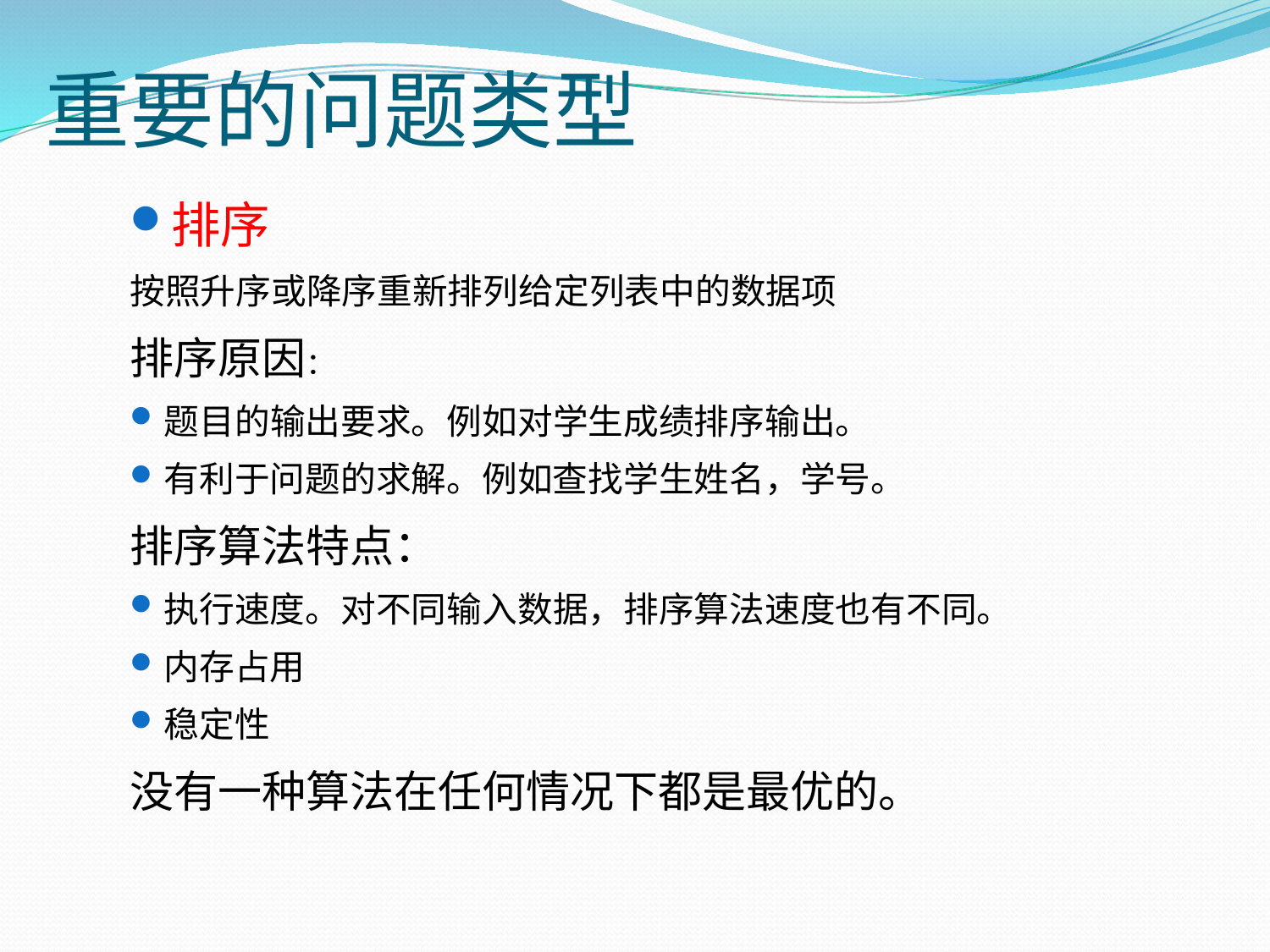

# 重要的问题类型
排序
按照升序或降序重新排列给定列表中的数据项
排序原因：
题目的输出要求。例如对学生成绩排序输出。
有利于问题的求解。例如查找学生姓名，学号。
排序算法特点：
执行速度。对不同输入数据，排序算法速度也有不同。
内存占用
稳定性
没有一种算法在任何情况下都是最优的。